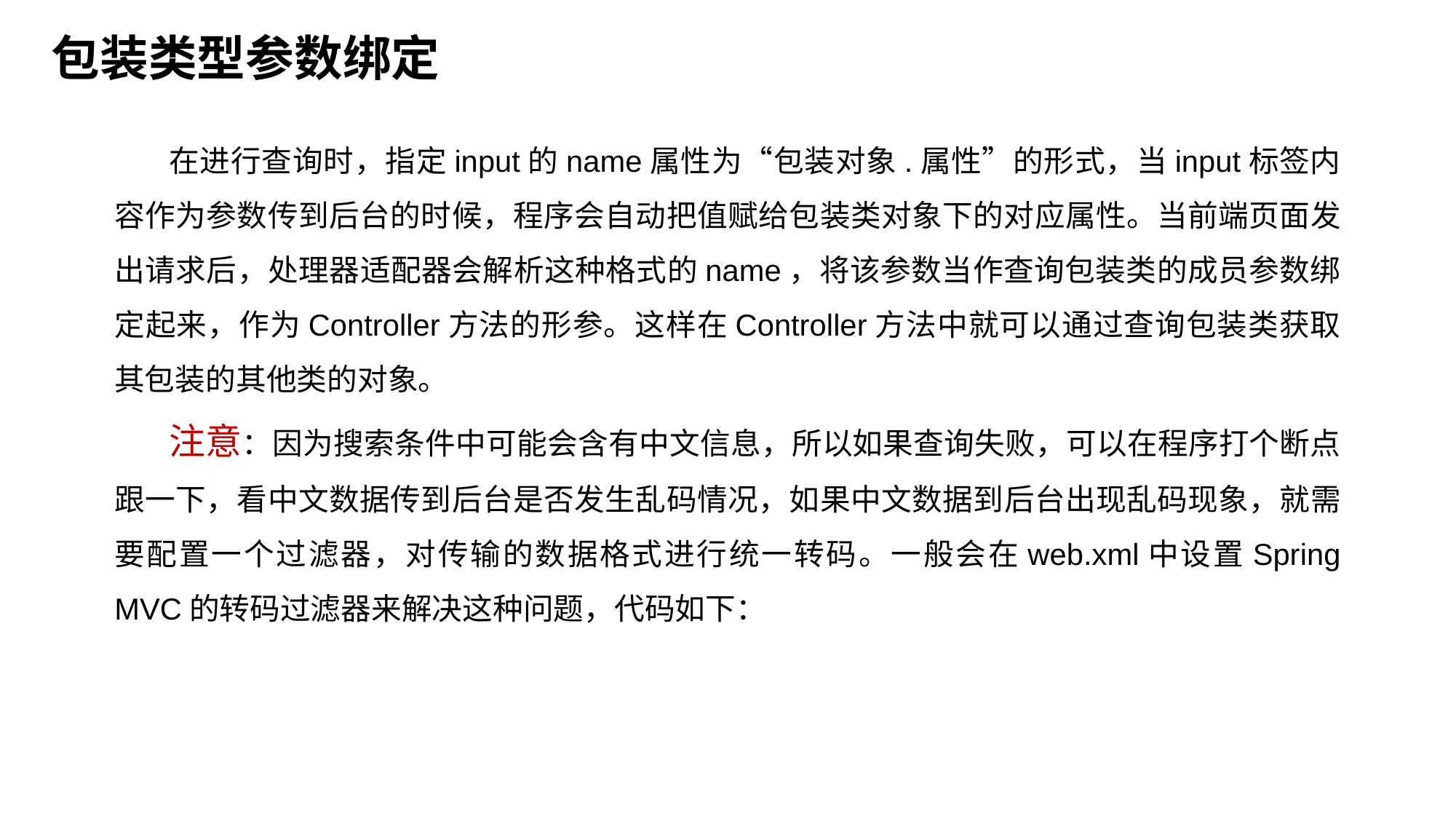

包装类型参数绑定
在进行查询时，指定input的name属性为“包装对象.属性”的形式，当input标签内容作为参数传到后台的时候，程序会自动把值赋给包装类对象下的对应属性。当前端页面发出请求后，处理器适配器会解析这种格式的name，将该参数当作查询包装类的成员参数绑定起来，作为Controller方法的形参。这样在Controller方法中就可以通过查询包装类获取其包装的其他类的对象。
注意：因为搜索条件中可能会含有中文信息，所以如果查询失败，可以在程序打个断点跟一下，看中文数据传到后台是否发生乱码情况，如果中文数据到后台出现乱码现象，就需要配置一个过滤器，对传输的数据格式进行统一转码。一般会在web.xml中设置Spring MVC的转码过滤器来解决这种问题，代码如下：